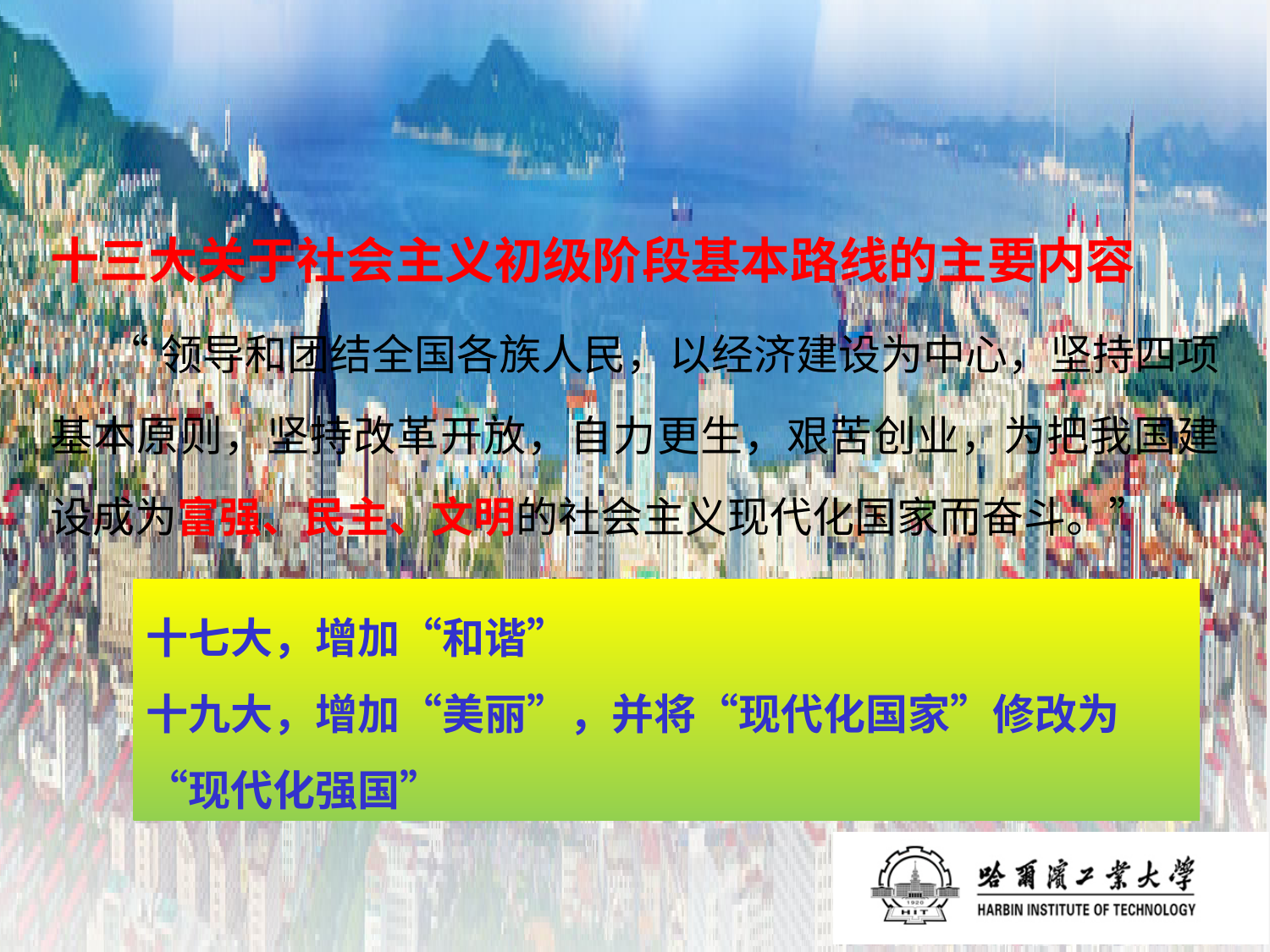

十三大关于社会主义初级阶段基本路线的主要内容
      “领导和团结全国各族人民，以经济建设为中心，坚持四项基本原则，坚持改革开放，自力更生，艰苦创业，为把我国建设成为富强、民主、文明的社会主义现代化国家而奋斗。”
十七大，增加“和谐”
十九大，增加“美丽”，并将“现代化国家”修改为“现代化强国”